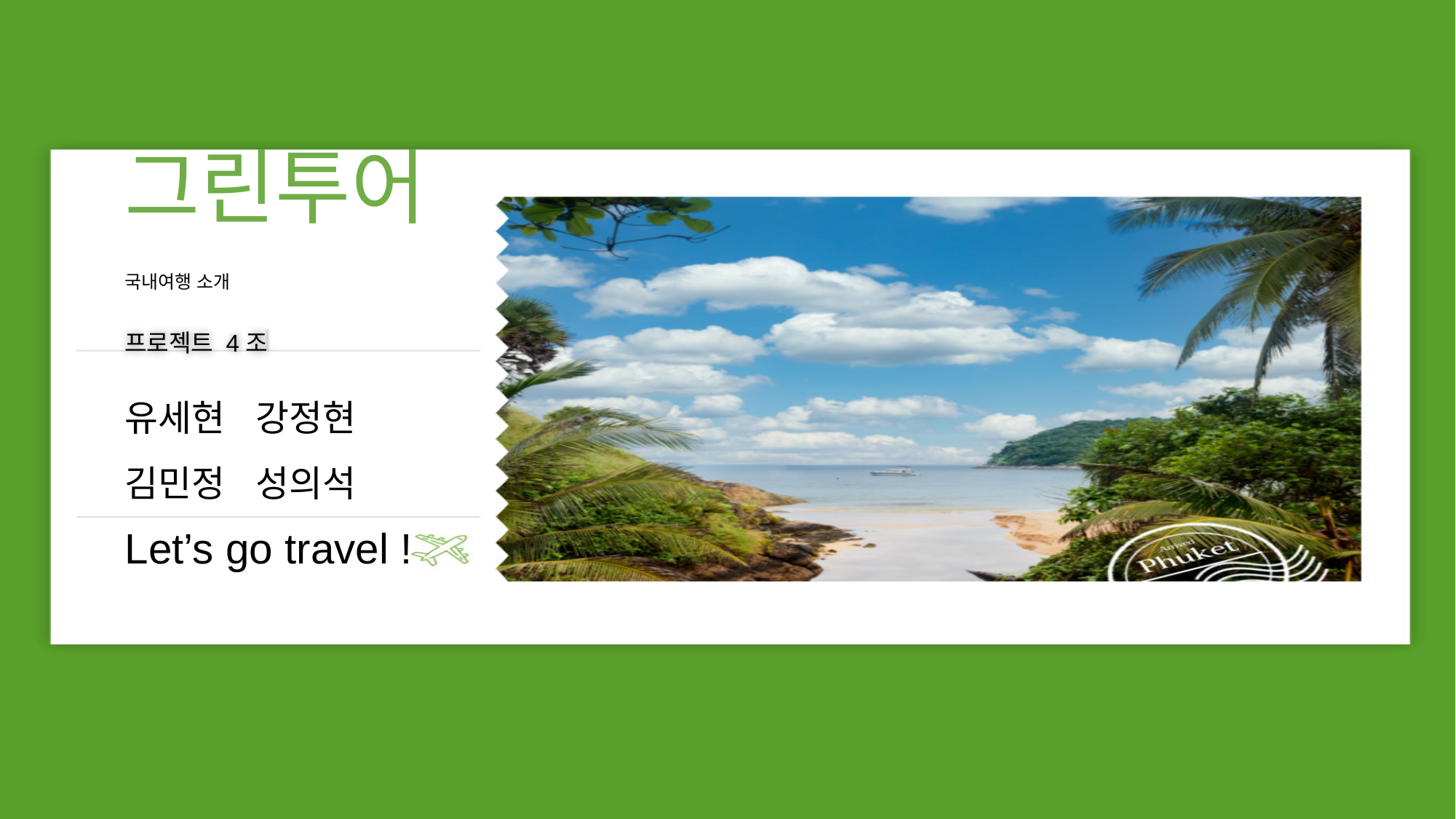

그린투어
국내여행 소개
프로젝트 4조
유세현   강정현
김민정   성의석
Let’s go travel !